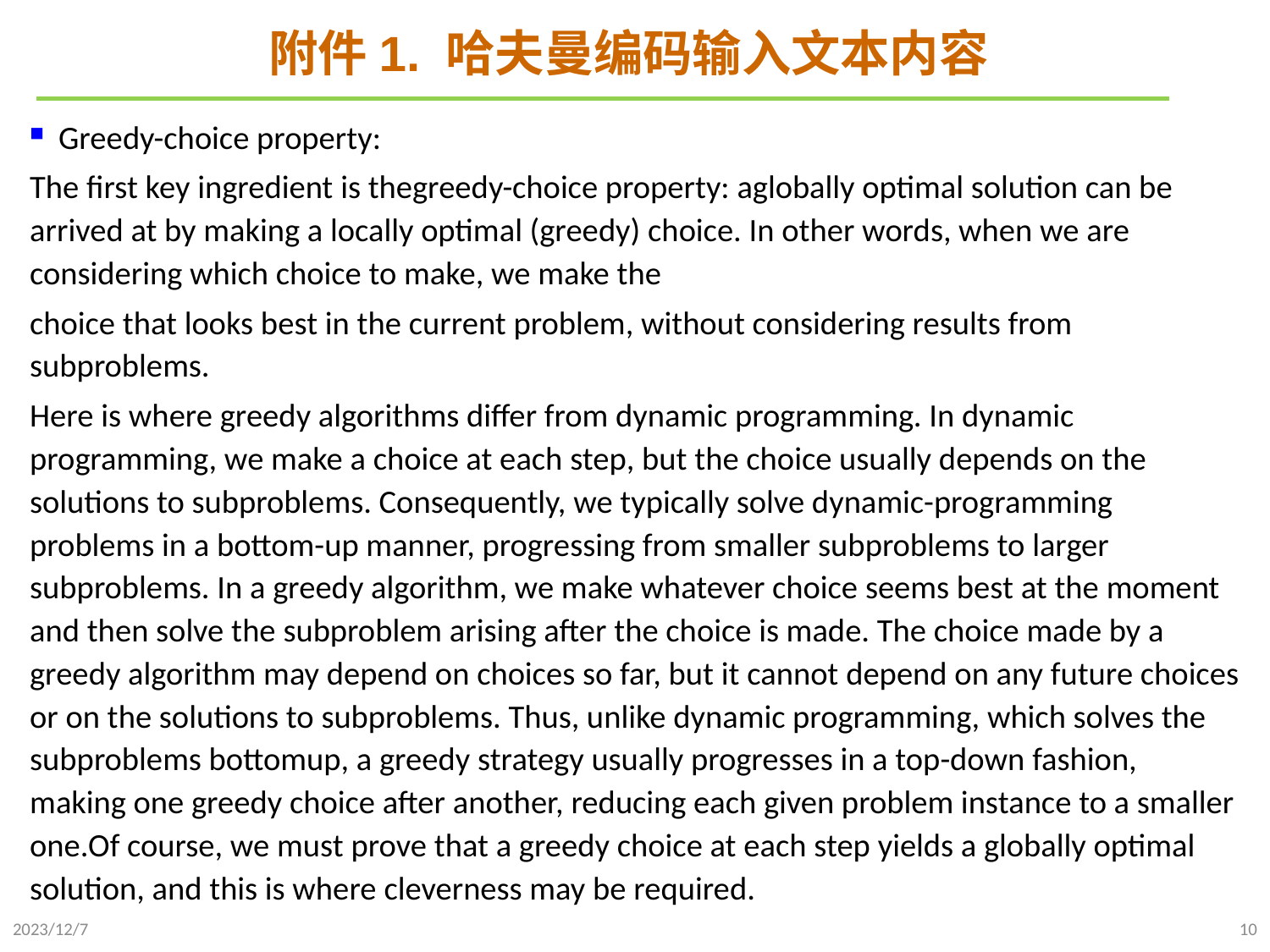

# 附件1. 哈夫曼编码输入文本内容
Greedy-choice property:
The first key ingredient is thegreedy-choice property: aglobally optimal solution can be arrived at by making a locally optimal (greedy) choice. In other words, when we are considering which choice to make, we make the
choice that looks best in the current problem, without considering results from subproblems.
Here is where greedy algorithms differ from dynamic programming. In dynamic programming, we make a choice at each step, but the choice usually depends on the solutions to subproblems. Consequently, we typically solve dynamic-programming problems in a bottom-up manner, progressing from smaller subproblems to larger subproblems. In a greedy algorithm, we make whatever choice seems best at the moment and then solve the subproblem arising after the choice is made. The choice made by a greedy algorithm may depend on choices so far, but it cannot depend on any future choices or on the solutions to subproblems. Thus, unlike dynamic programming, which solves the subproblems bottomup, a greedy strategy usually progresses in a top-down fashion, making one greedy choice after another, reducing each given problem instance to a smaller one.Of course, we must prove that a greedy choice at each step yields a globally optimal solution, and this is where cleverness may be required.

2023/12/7
10